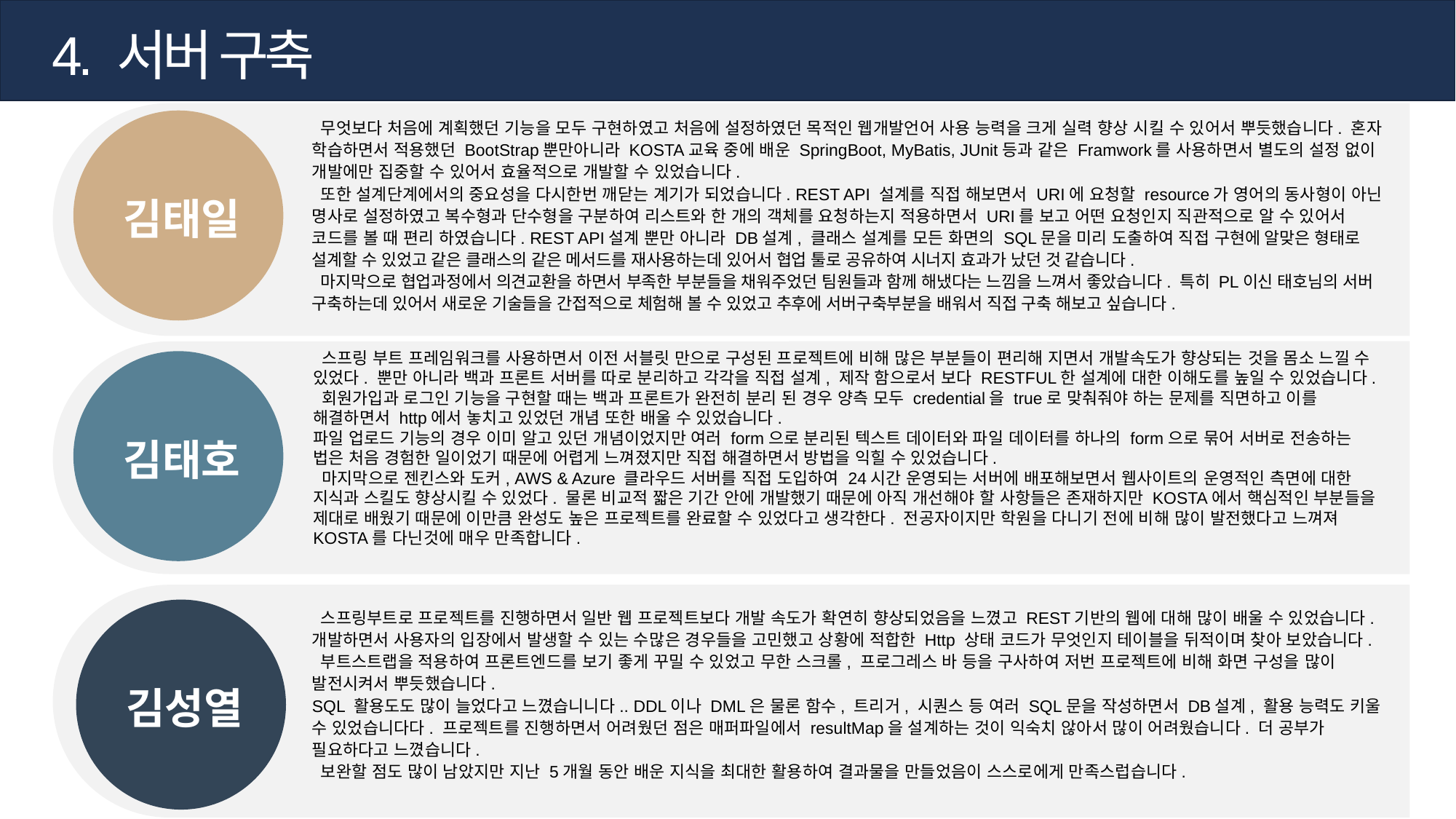

4. 서버 구축

 무엇보다 처음에 계획했던 기능을 모두 구현하였고 처음에 설정하였던 목적인 웹개발언어 사용 능력을 크게 실력 향상 시킬 수 있어서 뿌듯했습니다. 혼자 학습하면서 적용했던 BootStrap뿐만아니라 KOSTA교육 중에 배운 SpringBoot, MyBatis, JUnit등과 같은 Framwork를 사용하면서 별도의 설정 없이 개발에만 집중할 수 있어서 효율적으로 개발할 수 있었습니다.
 또한 설계단계에서의 중요성을 다시한번 깨닫는 계기가 되었습니다. REST API 설계를 직접 해보면서 URI에 요청할 resource가 영어의 동사형이 아닌 명사로 설정하였고 복수형과 단수형을 구분하여 리스트와 한 개의 객체를 요청하는지 적용하면서 URI를 보고 어떤 요청인지 직관적으로 알 수 있어서 코드를 볼 때 편리 하였습니다. REST API설계 뿐만 아니라 DB설계, 클래스 설계를 모든 화면의 SQL문을 미리 도출하여 직접 구현에 알맞은 형태로 설계할 수 있었고 같은 클래스의 같은 메서드를 재사용하는데 있어서 협업 툴로 공유하여 시너지 효과가 났던 것 같습니다.
 마지막으로 협업과정에서 의견교환을 하면서 부족한 부분들을 채워주었던 팀원들과 함께 해냈다는 느낌을 느껴서 좋았습니다. 특히 PL이신 태호님의 서버 구축하는데 있어서 새로운 기술들을 간접적으로 체험해 볼 수 있었고 추후에 서버구축부분을 배워서 직접 구축 해보고 싶습니다.

김태일
 스프링 부트 프레임워크를 사용하면서 이전 서블릿 만으로 구성된 프로젝트에 비해 많은 부분들이 편리해 지면서 개발속도가 향상되는 것을 몸소 느낄 수 있었다. 뿐만 아니라 백과 프론트 서버를 따로 분리하고 각각을 직접 설계, 제작 함으로서 보다 RESTFUL한 설계에 대한 이해도를 높일 수 있었습니다.
 회원가입과 로그인 기능을 구현할 때는 백과 프론트가 완전히 분리 된 경우 양측 모두 credential을 true로 맞춰줘야 하는 문제를 직면하고 이를 해결하면서 http에서 놓치고 있었던 개념 또한 배울 수 있었습니다.
파일 업로드 기능의 경우 이미 알고 있던 개념이었지만 여러 form으로 분리된 텍스트 데이터와 파일 데이터를 하나의 form으로 묶어 서버로 전송하는 법은 처음 경험한 일이었기 때문에 어렵게 느껴졌지만 직접 해결하면서 방법을 익힐 수 있었습니다.
 마지막으로 젠킨스와 도커, AWS & Azure 클라우드 서버를 직접 도입하여 24시간 운영되는 서버에 배포해보면서 웹사이트의 운영적인 측면에 대한 지식과 스킬도 향상시킬 수 있었다. 물론 비교적 짧은 기간 안에 개발했기 때문에 아직 개선해야 할 사항들은 존재하지만 KOSTA에서 핵심적인 부분들을 제대로 배웠기 때문에 이만큼 완성도 높은 프로젝트를 완료할 수 있었다고 생각한다. 전공자이지만 학원을 다니기 전에 비해 많이 발전했다고 느껴져 KOSTA를 다닌것에 매우 만족합니다.

김태호

 스프링부트로 프로젝트를 진행하면서 일반 웹 프로젝트보다 개발 속도가 확연히 향상되었음을 느꼈고 REST기반의 웹에 대해 많이 배울 수 있었습니다. 개발하면서 사용자의 입장에서 발생할 수 있는 수많은 경우들을 고민했고 상황에 적합한 Http 상태 코드가 무엇인지 테이블을 뒤적이며 찾아 보았습니다.
 부트스트랩을 적용하여 프론트엔드를 보기 좋게 꾸밀 수 있었고 무한 스크롤, 프로그레스 바 등을 구사하여 저번 프로젝트에 비해 화면 구성을 많이 발전시켜서 뿌듯했습니다.
SQL 활용도도 많이 늘었다고 느꼈습니니다.. DDL이나 DML은 물론 함수, 트리거, 시퀀스 등 여러 SQL문을 작성하면서 DB설계, 활용 능력도 키울 수 있었습니다다. 프로젝트를 진행하면서 어려웠던 점은 매퍼파일에서 resultMap을 설계하는 것이 익숙치 않아서 많이 어려웠습니다. 더 공부가 필요하다고 느꼈습니다.
 보완할 점도 많이 남았지만 지난 5개월 동안 배운 지식을 최대한 활용하여 결과물을 만들었음이 스스로에게 만족스럽습니다.
김성열